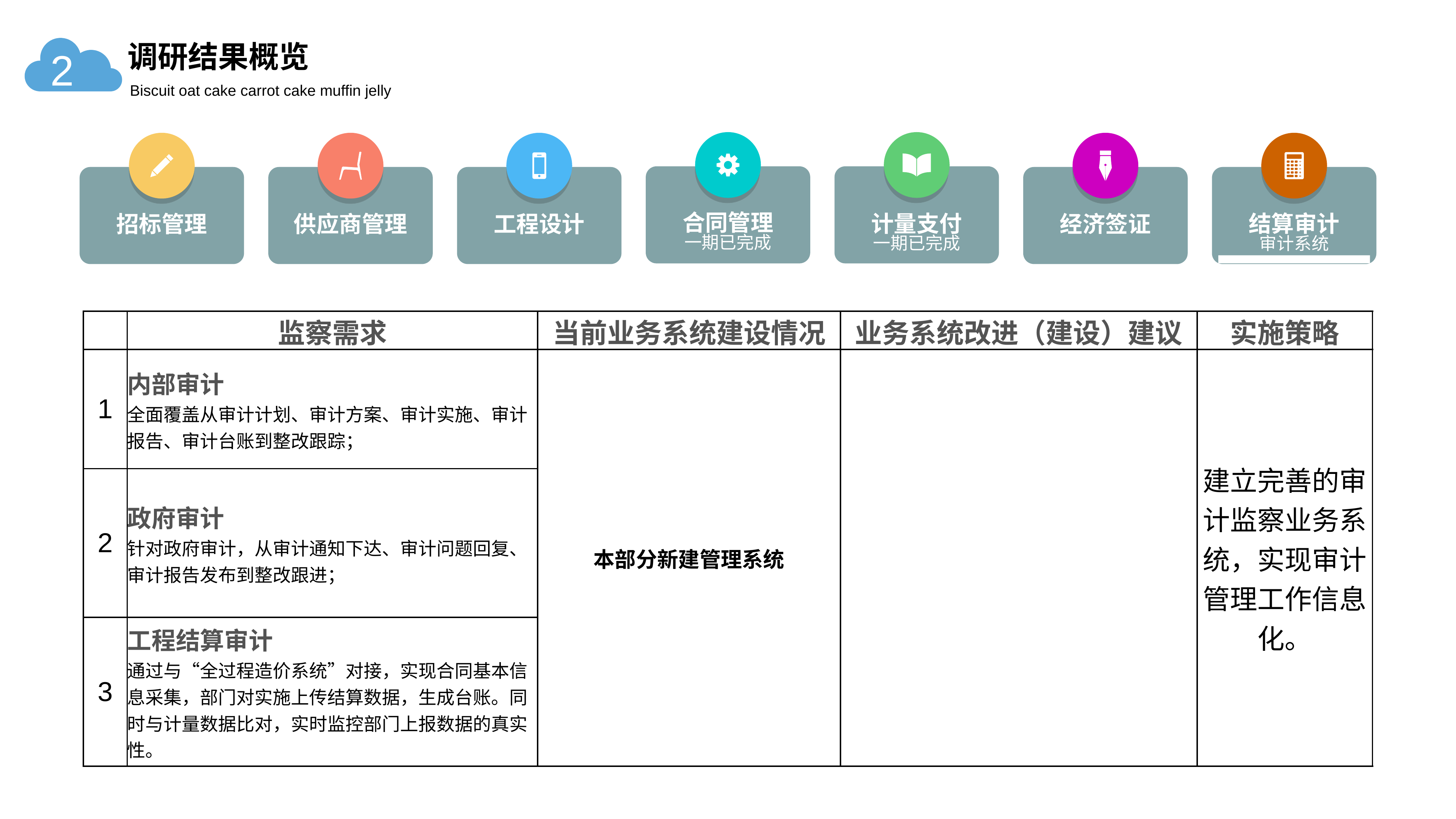

调研结果概览
2

Biscuit oat cake carrot cake muffin jelly

合同管理
一期已完成

计量支付
一期已完成

招标管理

供应商管理

工程设计

经济签证

结算审计
审计系统

|  | 监察需求 | 当前业务系统建设情况 | 业务系统改进（建设）建议 | 实施策略 |
| --- | --- | --- | --- | --- |
| 1 | 内部审计 全面覆盖从审计计划、审计方案、审计实施、审计报告、审计台账到整改跟踪； | 本部分新建管理系统 |  | 建立完善的审计监察业务系统，实现审计管理工作信息化。 |
| 2 | 政府审计 针对政府审计，从审计通知下达、审计问题回复、审计报告发布到整改跟进； |  |  |  |
| 3 | 工程结算审计 通过与“全过程造价系统”对接，实现合同基本信息采集，部门对实施上传结算数据，生成台账。同时与计量数据比对，实时监控部门上报数据的真实性。 |  |  |  |
13